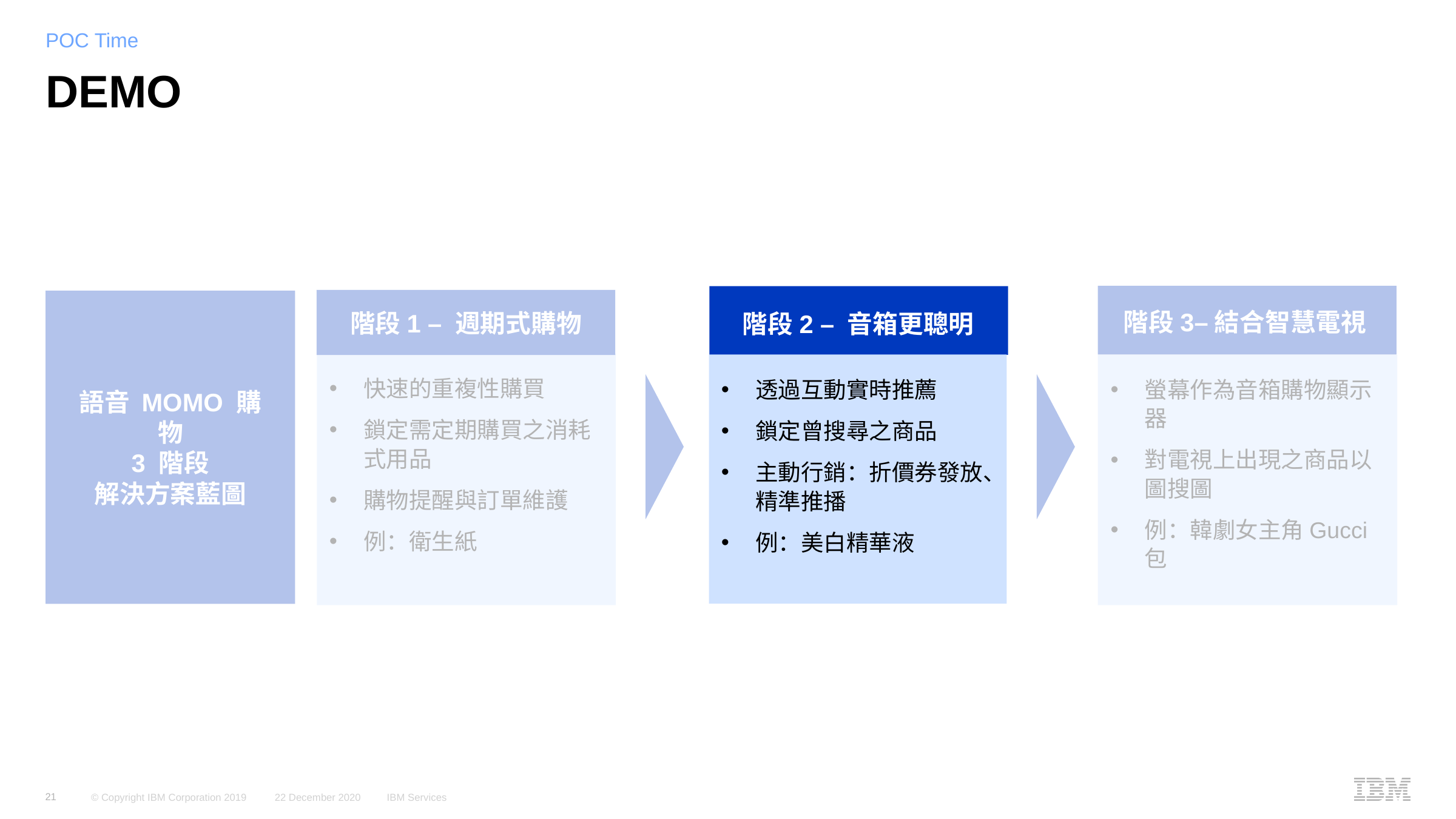

POC Time
# DEMO

階段2 – 音箱更聰明

階段1 – 週期式購物

語音 MOMO 購物
3 階段
解決方案藍圖
階段2 – 音箱更聰明
階段3–結合智慧電視

快速的重複性購買
鎖定需定期購買之消耗式用品
購物提醒與訂單維護
例：衛生紙

透過互動實時推薦
鎖定曾搜尋之商品
主動行銷：折價券發放、精準推播
例：美白精華液

螢幕作為音箱購物顯示器
對電視上出現之商品以圖搜圖
例：韓劇女主角Gucci包